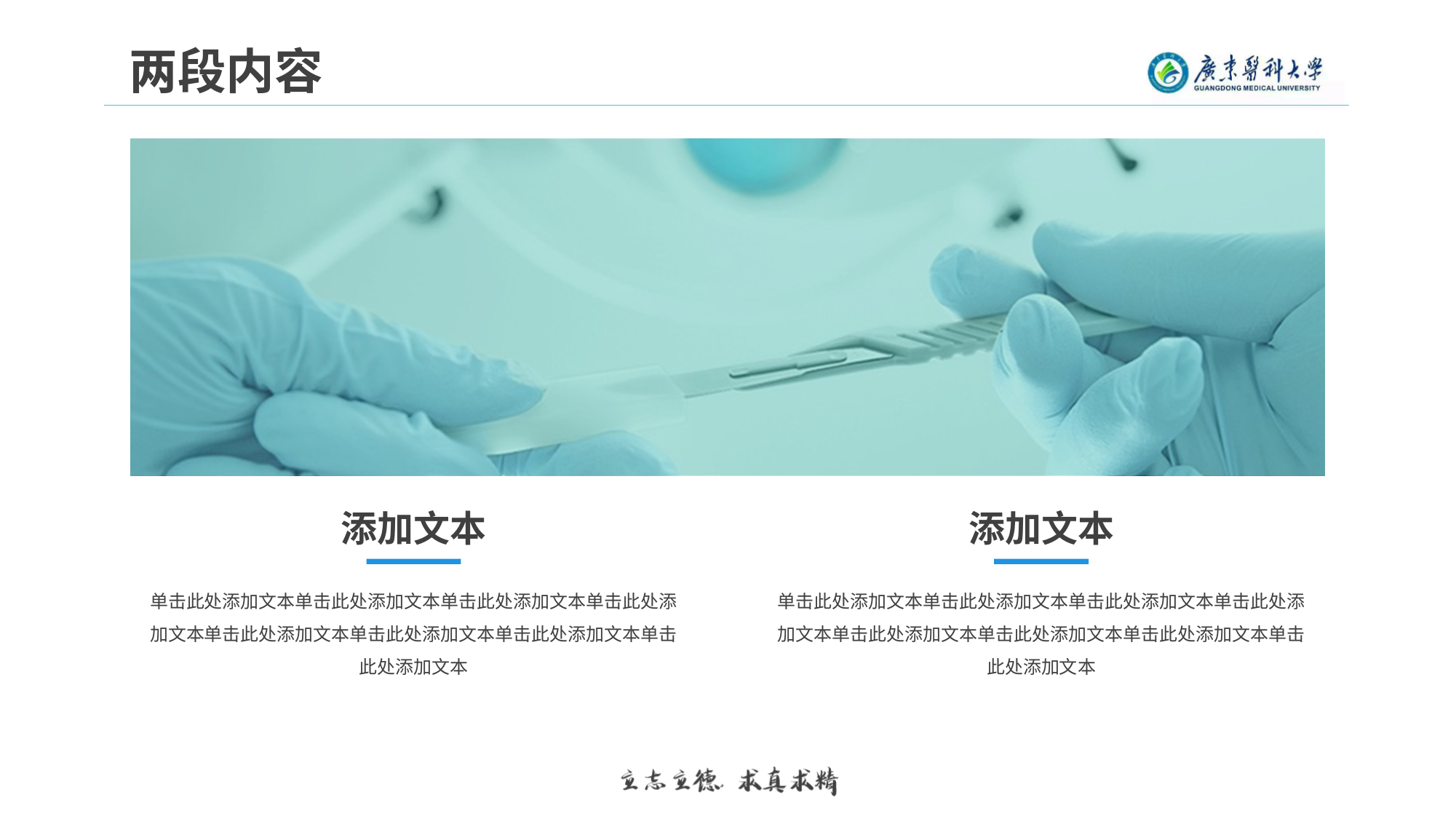

两段内容

添加文本

添加文本

单击此处添加文本单击此处添加文本单击此处添加文本单击此处添加文本单击此处添加文本单击此处添加文本单击此处添加文本单击此处添加文本
单击此处添加文本单击此处添加文本单击此处添加文本单击此处添加文本单击此处添加文本单击此处添加文本单击此处添加文本单击此处添加文本